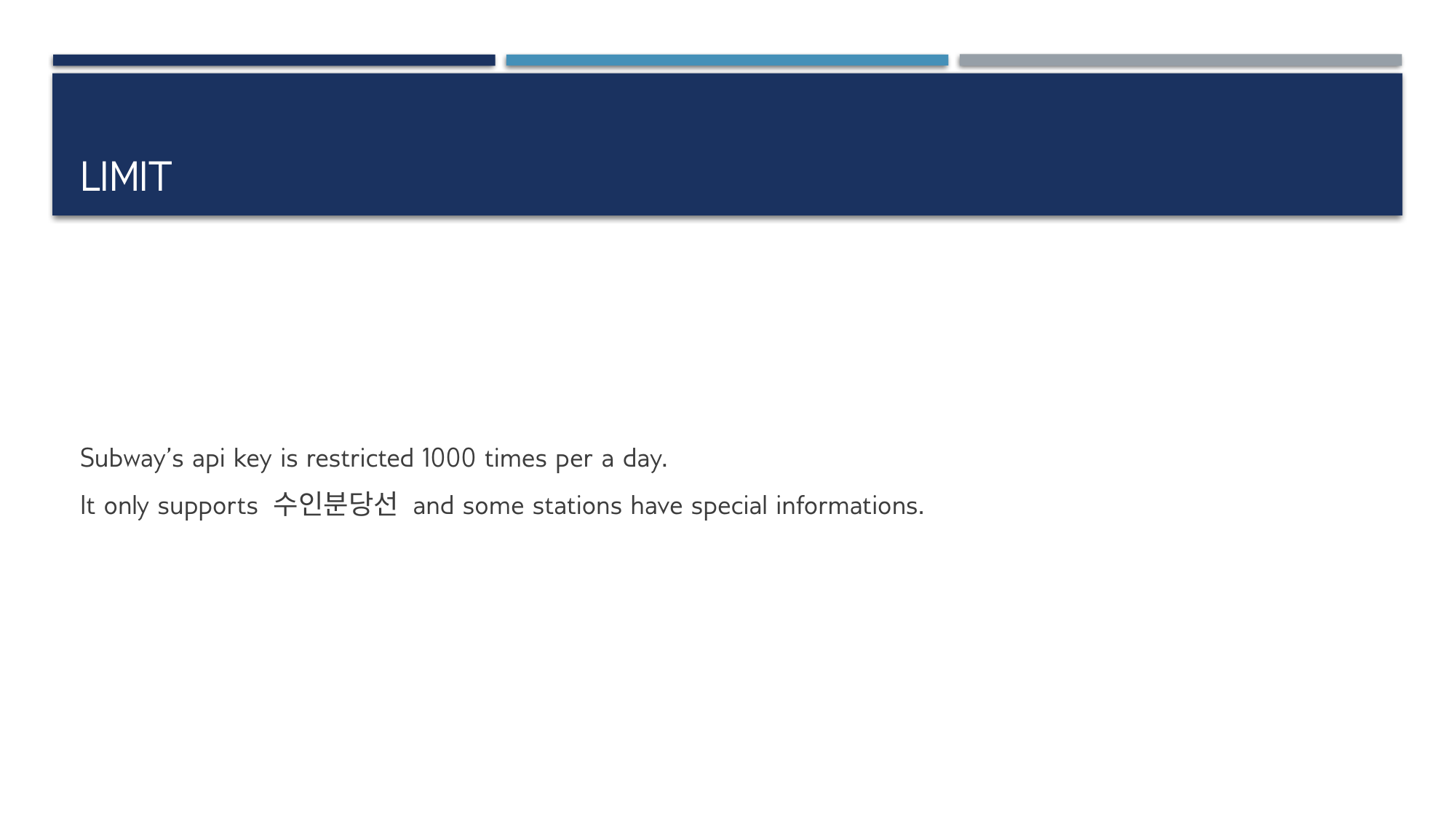

# limit
Subway’s api key is restricted 1000 times per a day.
It only supports 수인분당선 and some stations have special informations.